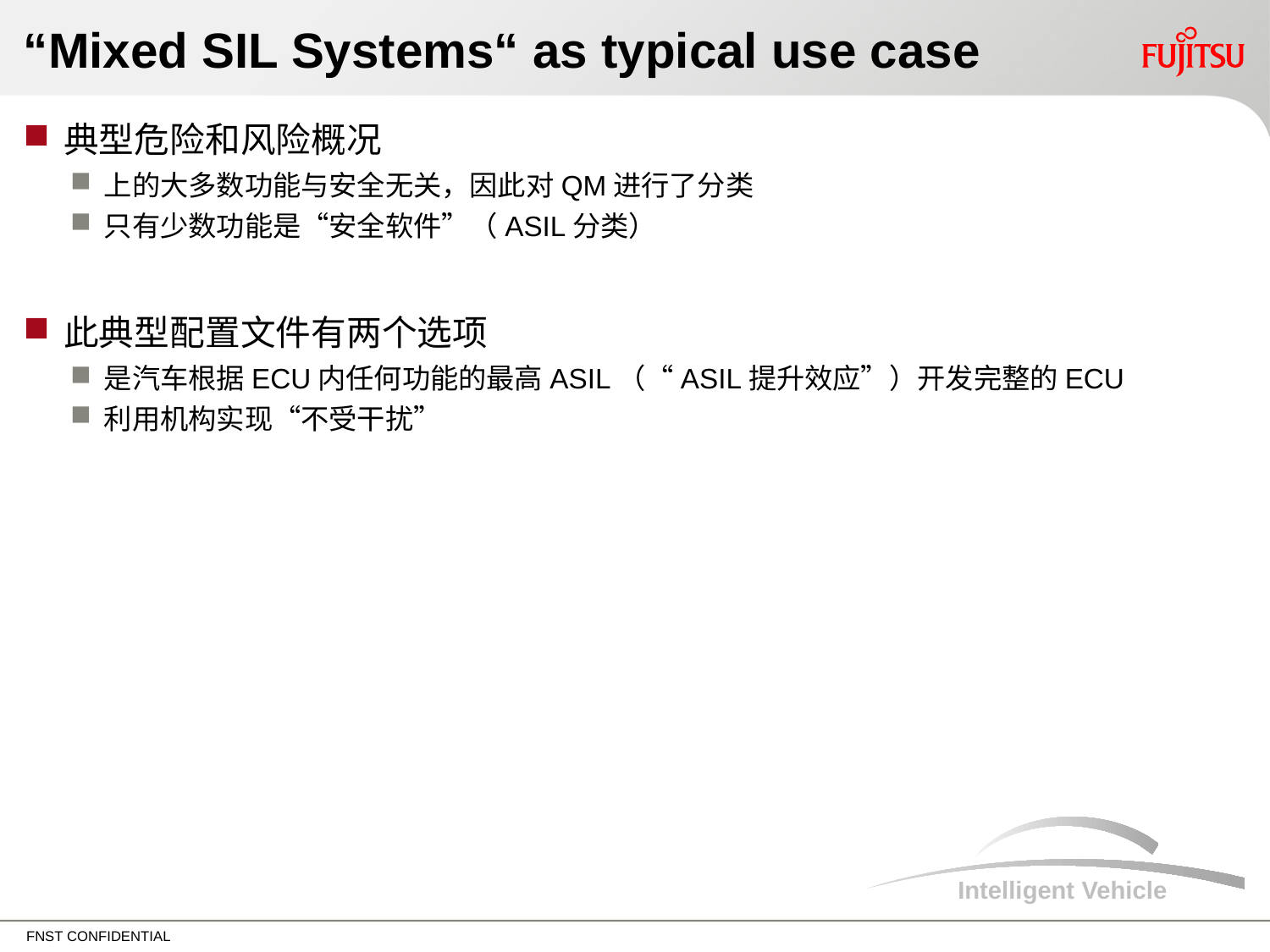

# “Mixed SIL Systems“ as typical use case
典型危险和风险概况
上的大多数功能与安全无关，因此对QM进行了分类
只有少数功能是“安全软件”（ASIL分类）

此典型配置文件有两个选项
是汽车根据ECU内任何功能的最高ASIL（“ASIL提升效应”）开发完整的ECU
利用机构实现“不受干扰”